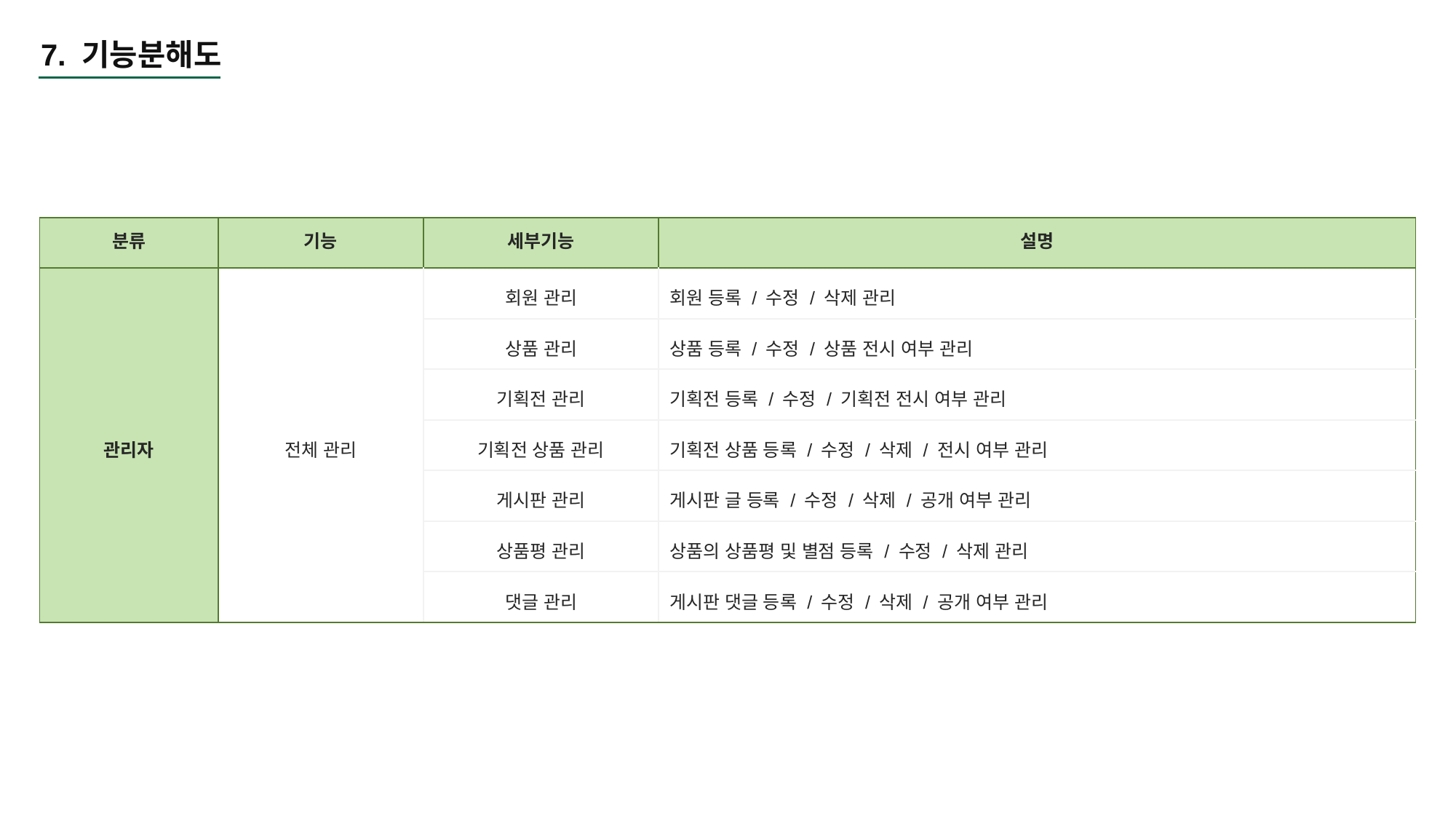

7. 기능분해도
| 분류 | 기능 | 세부기능 | 설명 |
| --- | --- | --- | --- |
| 관리자 | 전체 관리 | 회원 관리 | 회원 등록 / 수정 / 삭제 관리 |
|  |  | 상품 관리 | 상품 등록 / 수정 / 상품 전시 여부 관리 |
|  |  | 기획전 관리 | 기획전 등록 / 수정 / 기획전 전시 여부 관리 |
|  |  | 기획전 상품 관리 | 기획전 상품 등록 / 수정 / 삭제 / 전시 여부 관리 |
|  |  | 게시판 관리 | 게시판 글 등록 / 수정 / 삭제 / 공개 여부 관리 |
|  |  | 상품평 관리 | 상품의 상품평 및 별점 등록 / 수정 / 삭제 관리 |
|  |  | 댓글 관리 | 게시판 댓글 등록 / 수정 / 삭제 / 공개 여부 관리 |